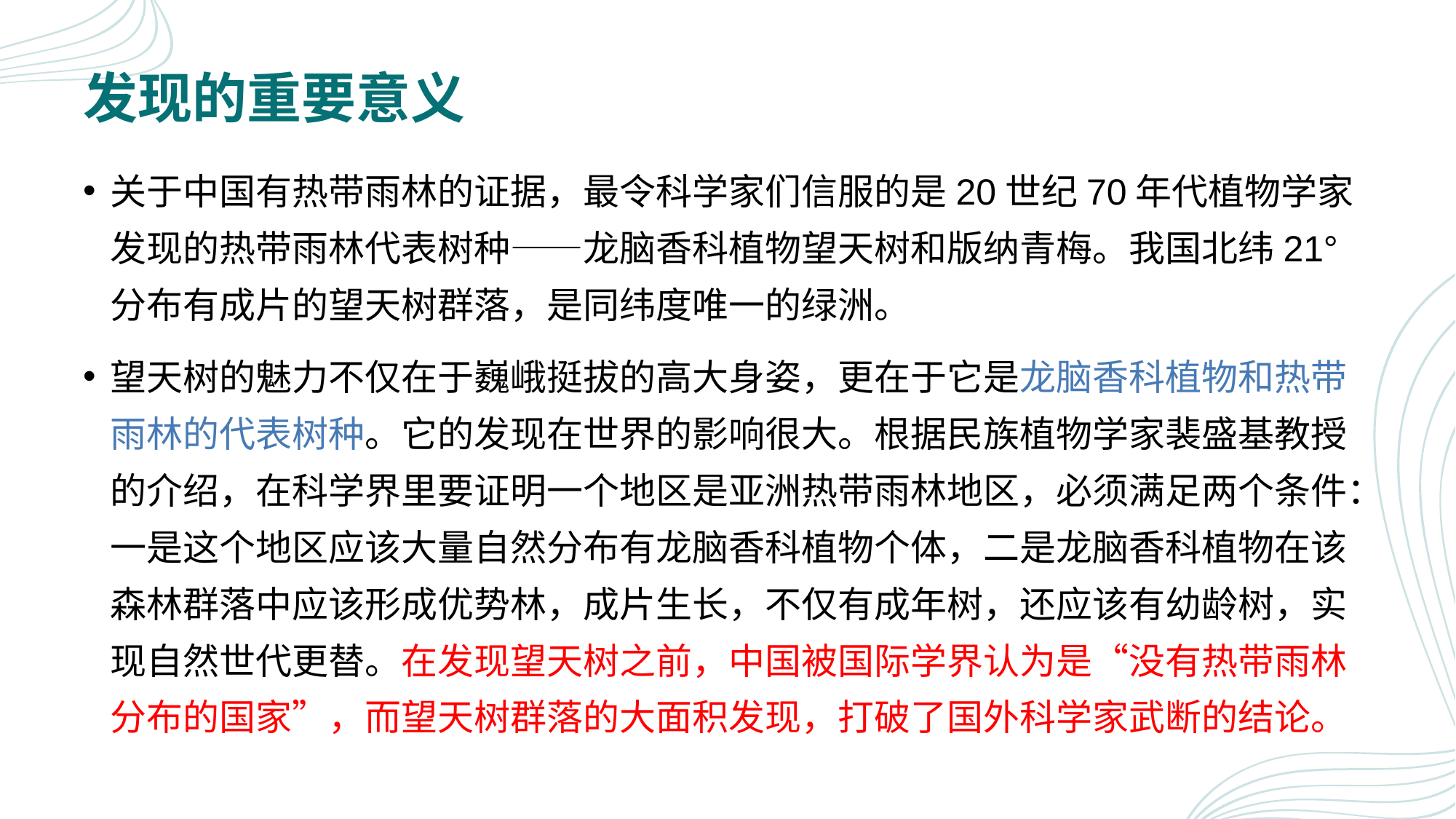

# 发现的重要意义
关于中国有热带雨林的证据，最令科学家们信服的是20世纪70年代植物学家发现的热带雨林代表树种——龙脑香科植物望天树和版纳青梅。我国北纬21°分布有成片的望天树群落，是同纬度唯一的绿洲。
望天树的魅力不仅在于巍峨挺拔的高大身姿，更在于它是龙脑香科植物和热带雨林的代表树种。它的发现在世界的影响很大。根据民族植物学家裴盛基教授的介绍，在科学界里要证明一个地区是亚洲热带雨林地区，必须满足两个条件：一是这个地区应该大量自然分布有龙脑香科植物个体，二是龙脑香科植物在该森林群落中应该形成优势林，成片生长，不仅有成年树，还应该有幼龄树，实现自然世代更替。在发现望天树之前，中国被国际学界认为是“没有热带雨林分布的国家”，而望天树群落的大面积发现，打破了国外科学家武断的结论。